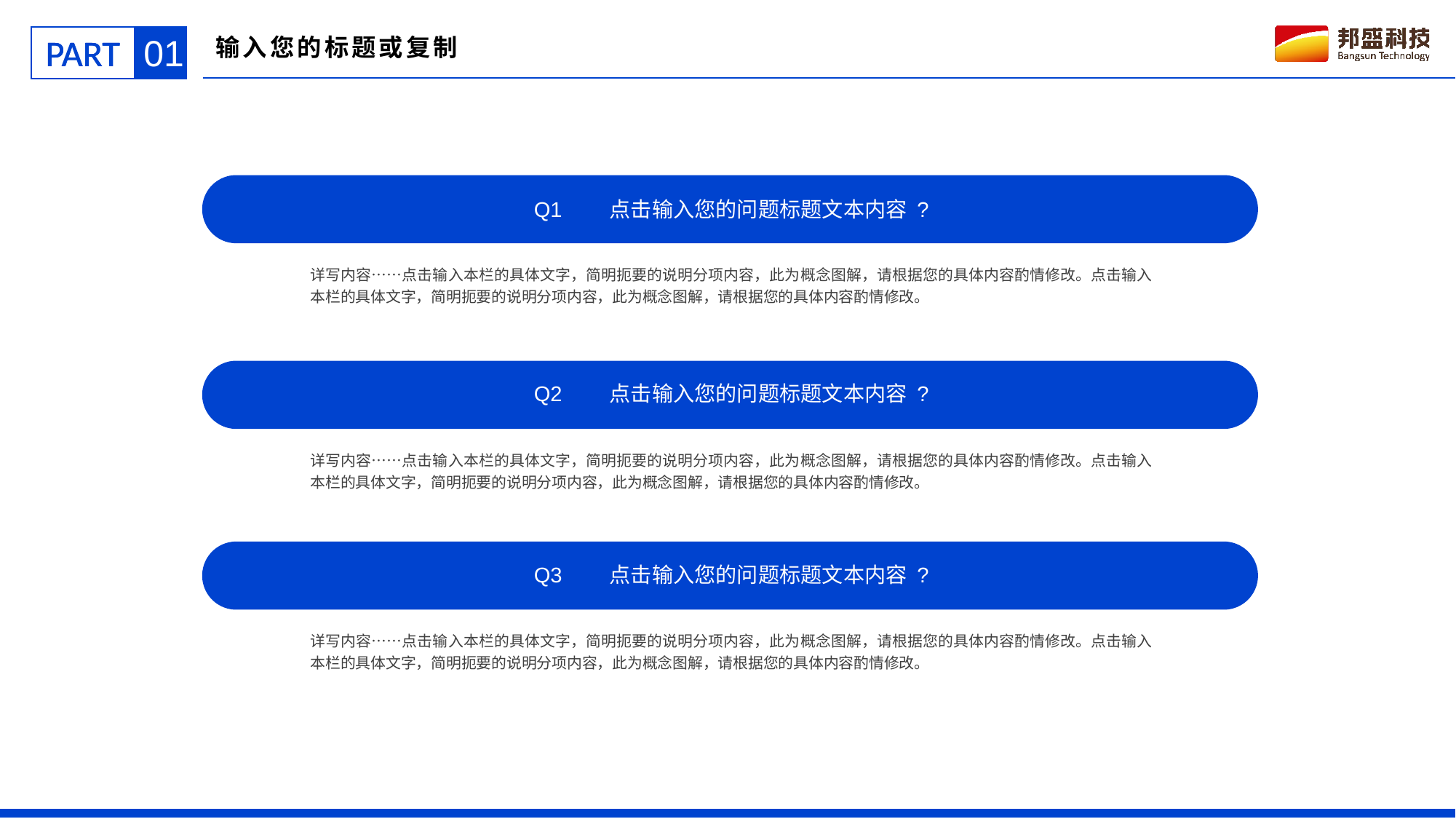

01
PART
输入您的标题或复制

Q1       点击输入您的问题标题文本内容 ?
详写内容……点击输入本栏的具体文字，简明扼要的说明分项内容，此为概念图解，请根据您的具体内容酌情修改。点击输入本栏的具体文字，简明扼要的说明分项内容，此为概念图解，请根据您的具体内容酌情修改。

Q2       点击输入您的问题标题文本内容 ?
详写内容……点击输入本栏的具体文字，简明扼要的说明分项内容，此为概念图解，请根据您的具体内容酌情修改。点击输入本栏的具体文字，简明扼要的说明分项内容，此为概念图解，请根据您的具体内容酌情修改。

Q3       点击输入您的问题标题文本内容 ?
详写内容……点击输入本栏的具体文字，简明扼要的说明分项内容，此为概念图解，请根据您的具体内容酌情修改。点击输入本栏的具体文字，简明扼要的说明分项内容，此为概念图解，请根据您的具体内容酌情修改。